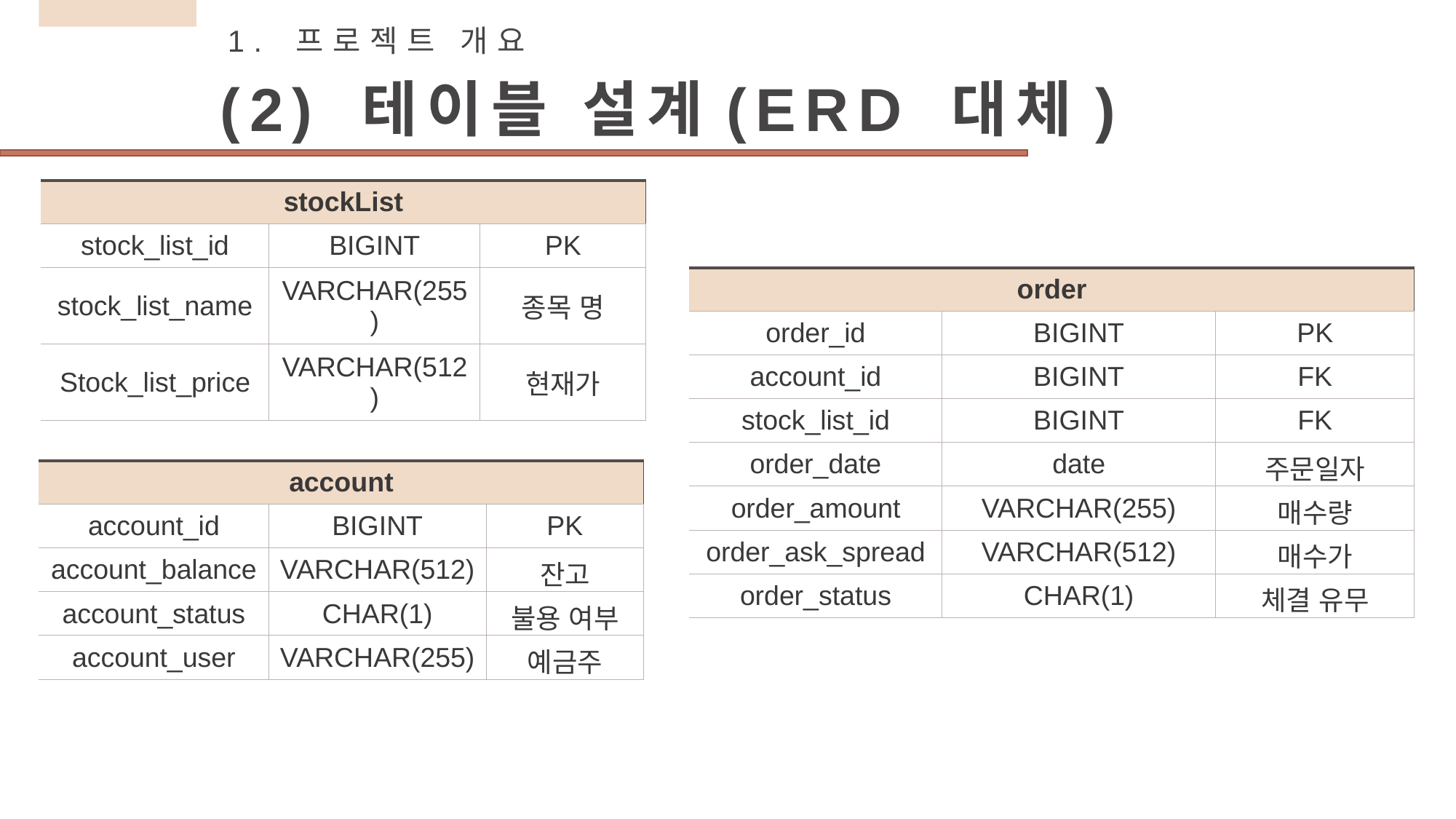

1. 프로젝트 개요
(2) 테이블 설계(ERD 대체)

| stockList |  |  |
| --- | --- | --- |
| stock\_list\_id | BIGINT | PK |
| stock\_list\_name | VARCHAR(255) | 종목 명 |
| Stock\_list\_price | VARCHAR(512) | 현재가 |
| order |  |  |
| --- | --- | --- |
| order\_id | BIGINT | PK |
| account\_id | BIGINT | FK |
| stock\_list\_id | BIGINT | FK |
| order\_date | date | 주문일자 |
| order\_amount | VARCHAR(255) | 매수량 |
| order\_ask\_spread | VARCHAR(512) | 매수가 |
| order\_status | CHAR(1) | 체결 유무 |
| account |  |  |
| --- | --- | --- |
| account\_id | BIGINT | PK |
| account\_balance | VARCHAR(512) | 잔고 |
| account\_status | CHAR(1) | 불용 여부 |
| account\_user | VARCHAR(255) | 예금주 |